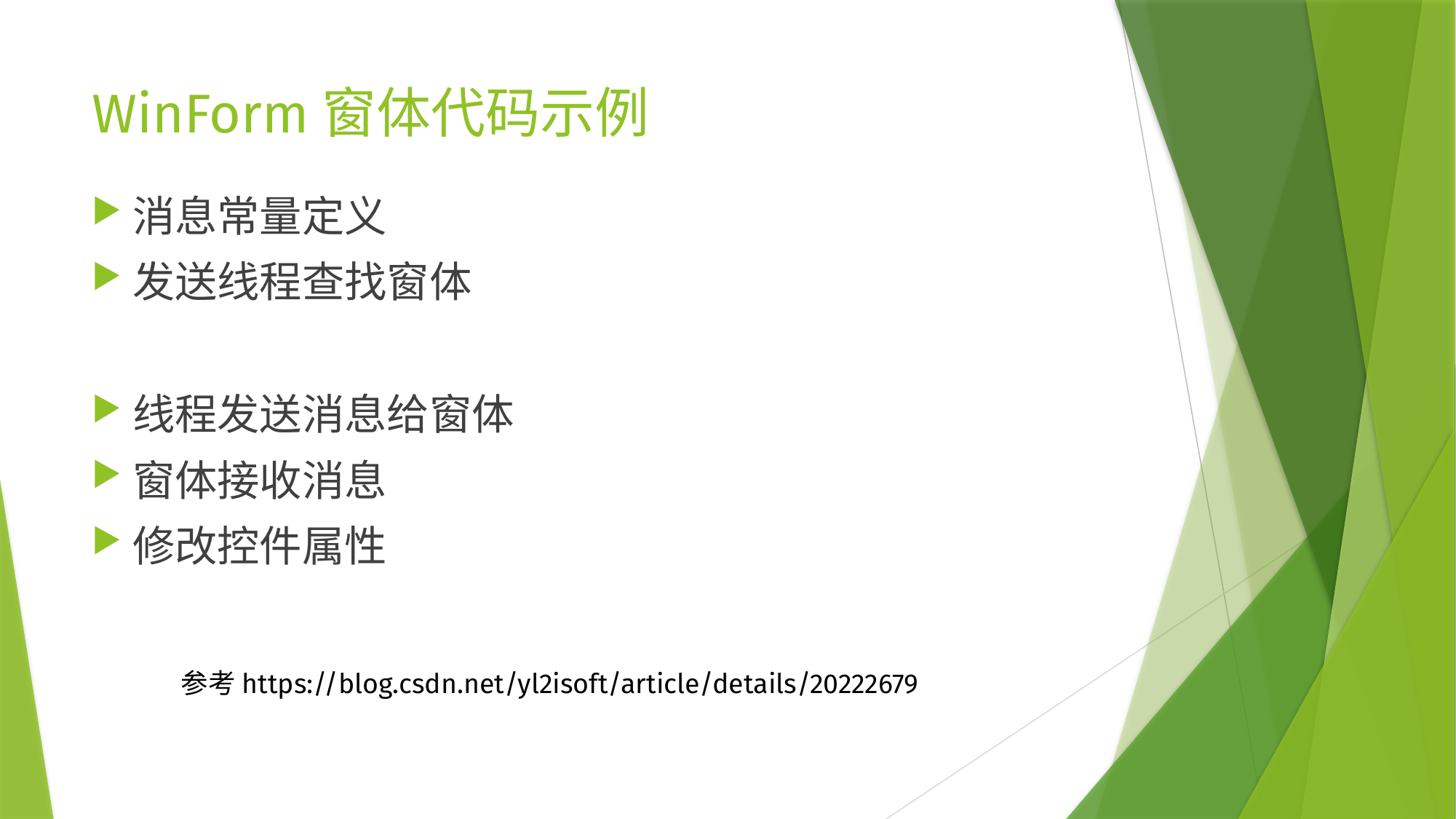

# WinForm窗体代码示例
消息常量定义
发送线程查找窗体

线程发送消息给窗体
窗体接收消息
修改控件属性
参考https://blog.csdn.net/yl2isoft/article/details/20222679